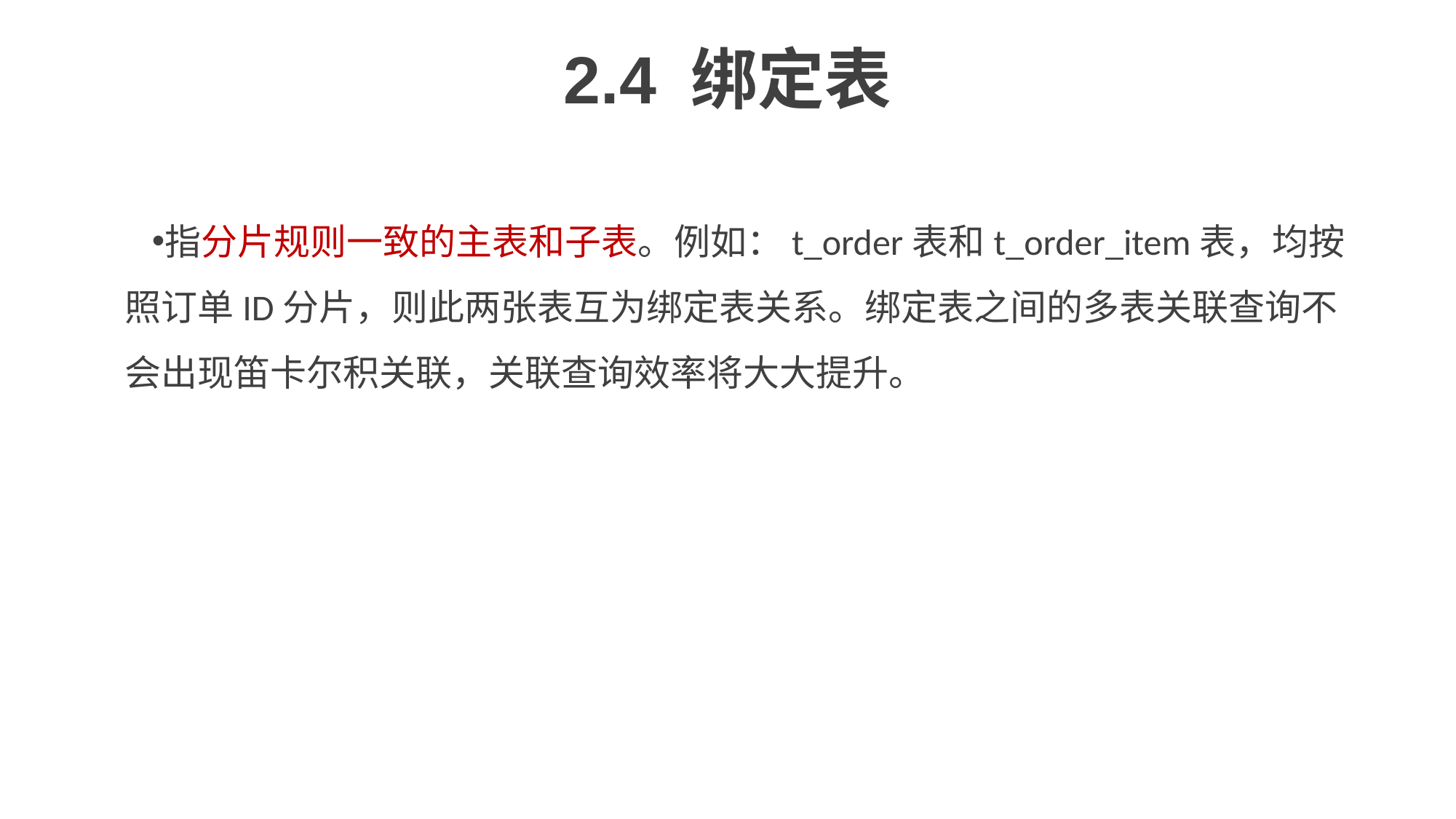

# 2.4 绑定表
指分片规则一致的主表和子表。例如：t_order表和t_order_item表，均按照订单ID分片，则此两张表互为绑定表关系。绑定表之间的多表关联查询不会出现笛卡尔积关联，关联查询效率将大大提升。